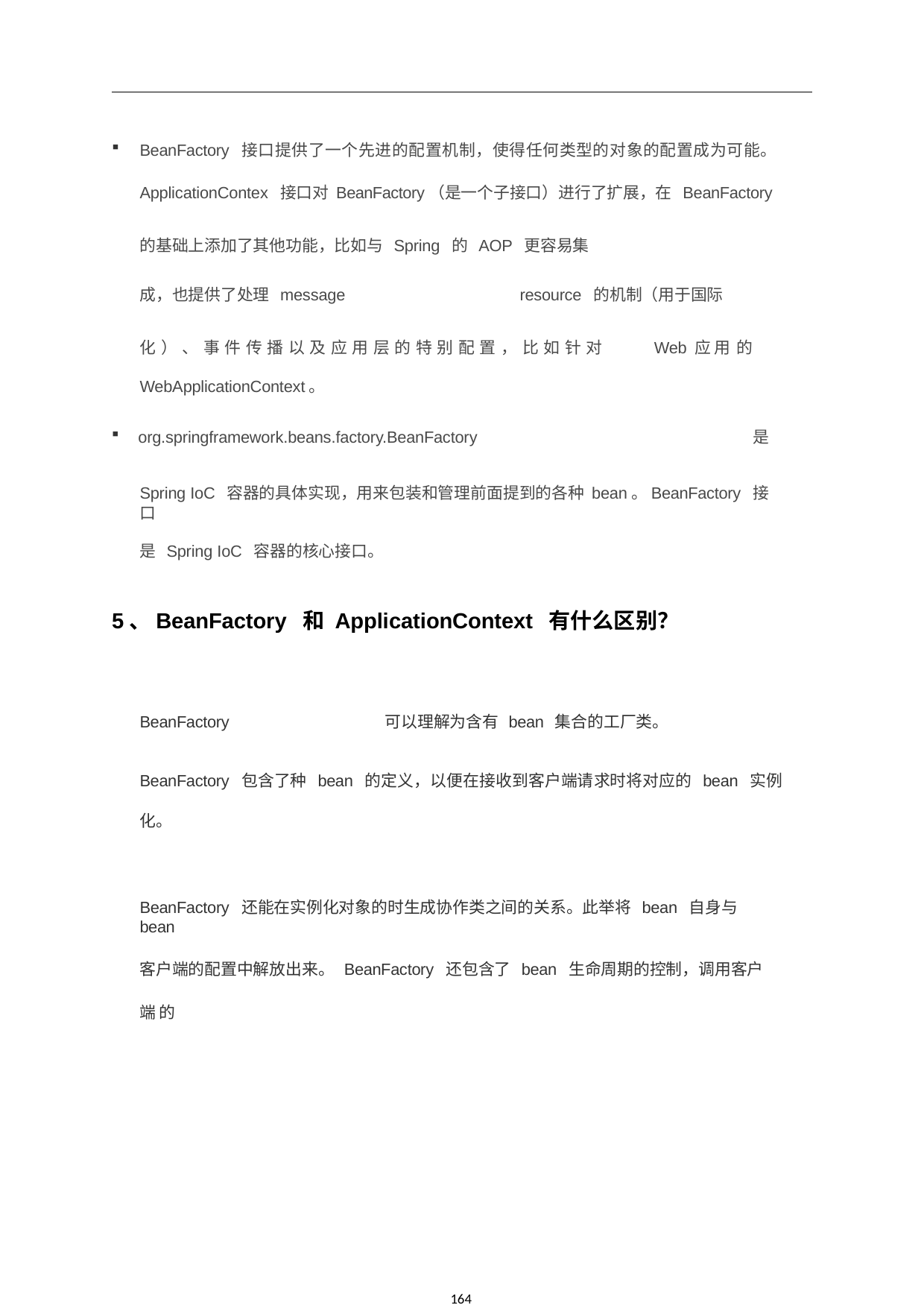

BeanFactory 接口提供了一个先进的配置机制，使得任何类型的对象的配置成为可能。

ApplicationContex 接口对 BeanFactory（是一个子接口）进行了扩展，在 BeanFactory

的基础上添加了其他功能，比如与 Spring 的 AOP 更容易集

成，也提供了处理 message	resource 的机制（用于国际
化 ） 、 事 件 传 播 以 及 应 用 层 的 特 别 配 置 ， 比 如 针 对
WebApplicationContext。
Web 应 用 的
org.springframework.beans.factory.BeanFactory
是
Spring IoC 容器的具体实现，用来包装和管理前面提到的各种 bean。BeanFactory 接口
是 Spring IoC 容器的核心接口。
5、BeanFactory 和 ApplicationContext 有什么区别？
BeanFactory
可以理解为含有 bean 集合的工厂类。
BeanFactory 包含了种 bean 的定义，以便在接收到客户端请求时将对应的 bean 实例

化。
BeanFactory 还能在实例化对象的时生成协作类之间的关系。此举将 bean 自身与 bean
客户端的配置中解放出来。 BeanFactory 还包含了 bean 生命周期的控制，调用客户端 的
164